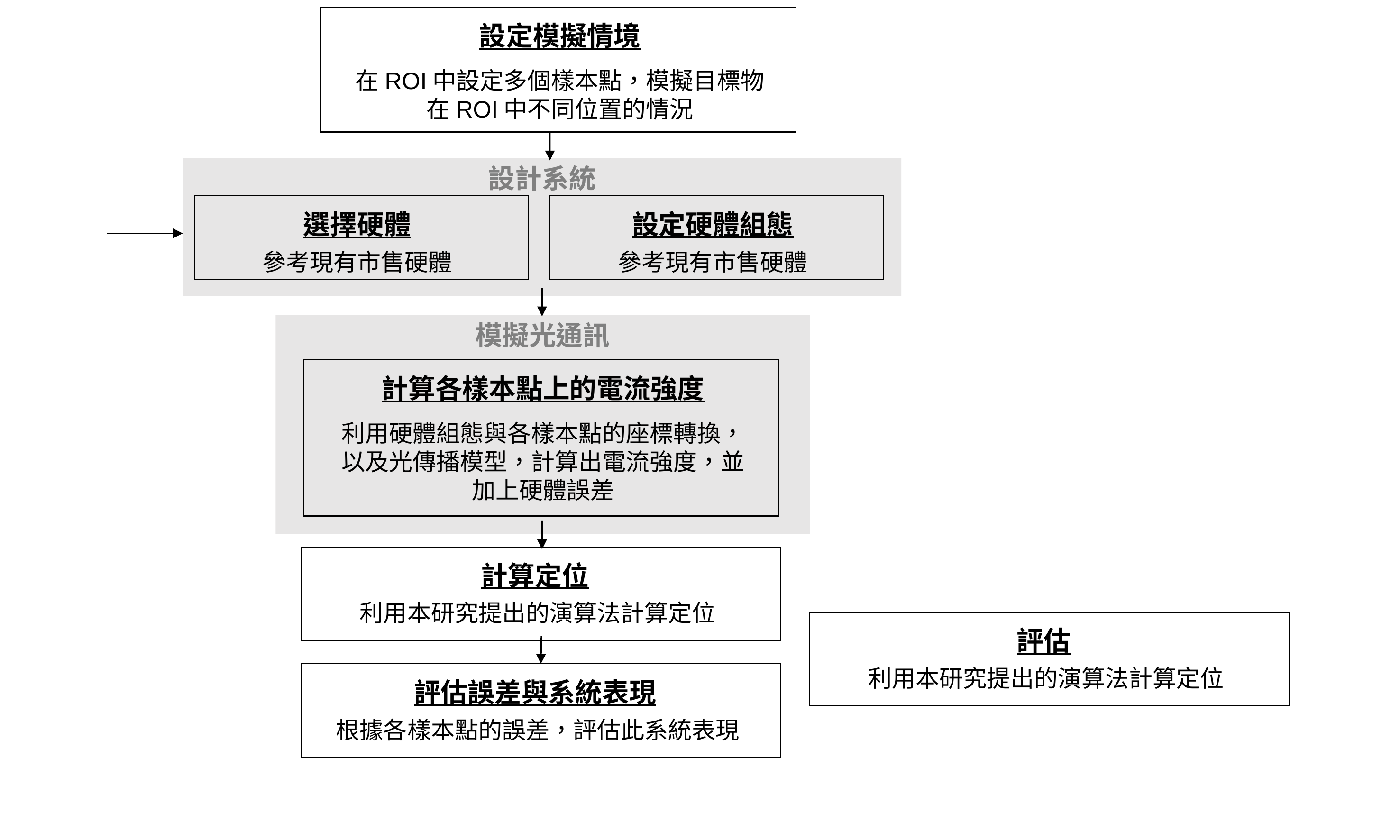

設定模擬情境
在ROI中設定多個樣本點，模擬目標物在ROI中不同位置的情況

設計系統

設定硬體組態
參考現有市售硬體

選擇硬體
參考現有市售硬體

模擬光通訊

計算各樣本點上的電流強度
利用硬體組態與各樣本點的座標轉換，以及光傳播模型，計算出電流強度，並加上硬體誤差

計算定位
利用本研究提出的演算法計算定位

評估
利用本研究提出的演算法計算定位

評估誤差與系統表現
根據各樣本點的誤差，評估此系統表現